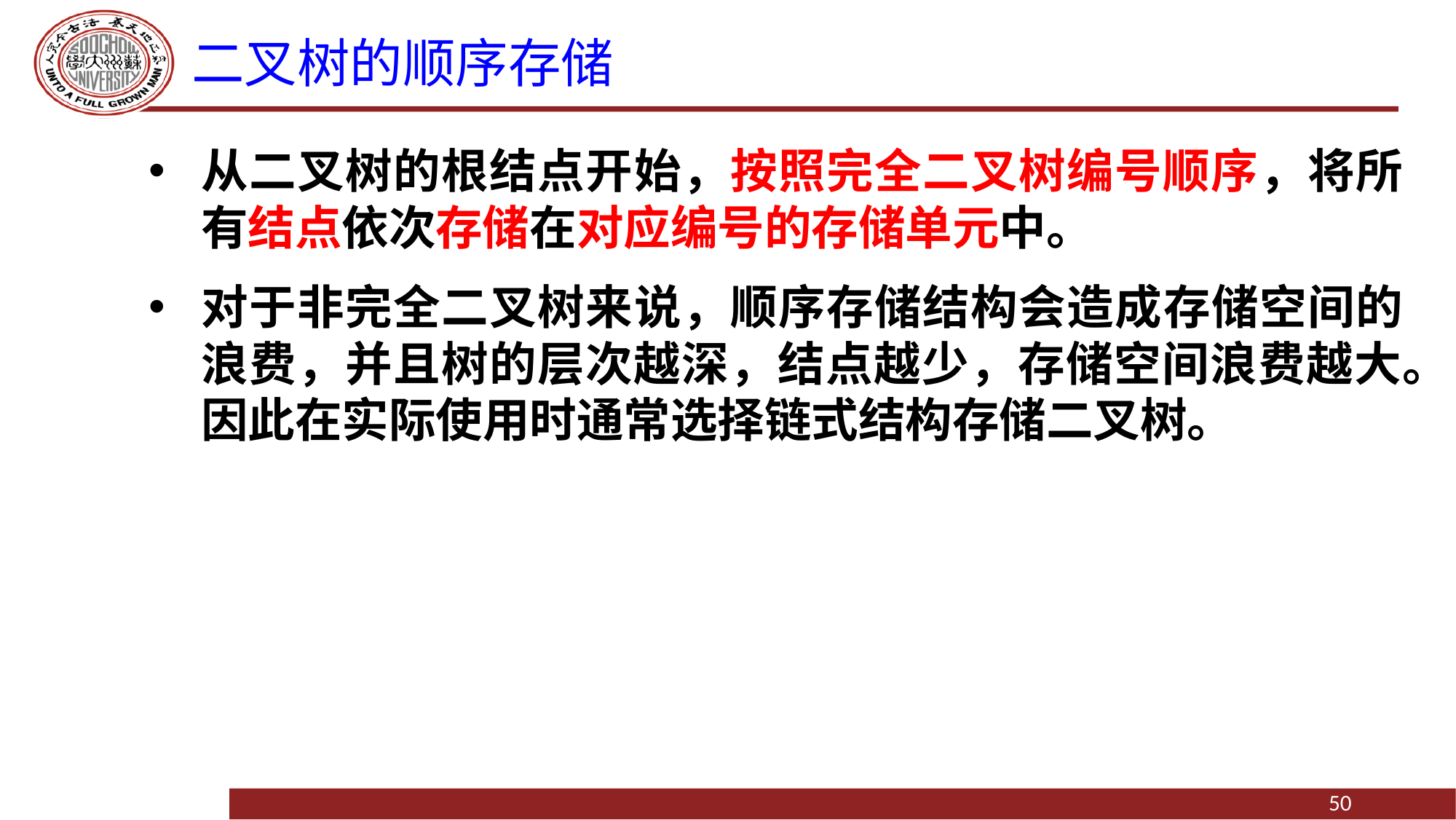

# 二叉树的顺序存储

从二叉树的根结点开始，按照完全二叉树编号顺序，将所有结点依次存储在对应编号的存储单元中。
对于非完全二叉树来说，顺序存储结构会造成存储空间的浪费，并且树的层次越深，结点越少，存储空间浪费越大。因此在实际使用时通常选择链式结构存储二叉树。

50